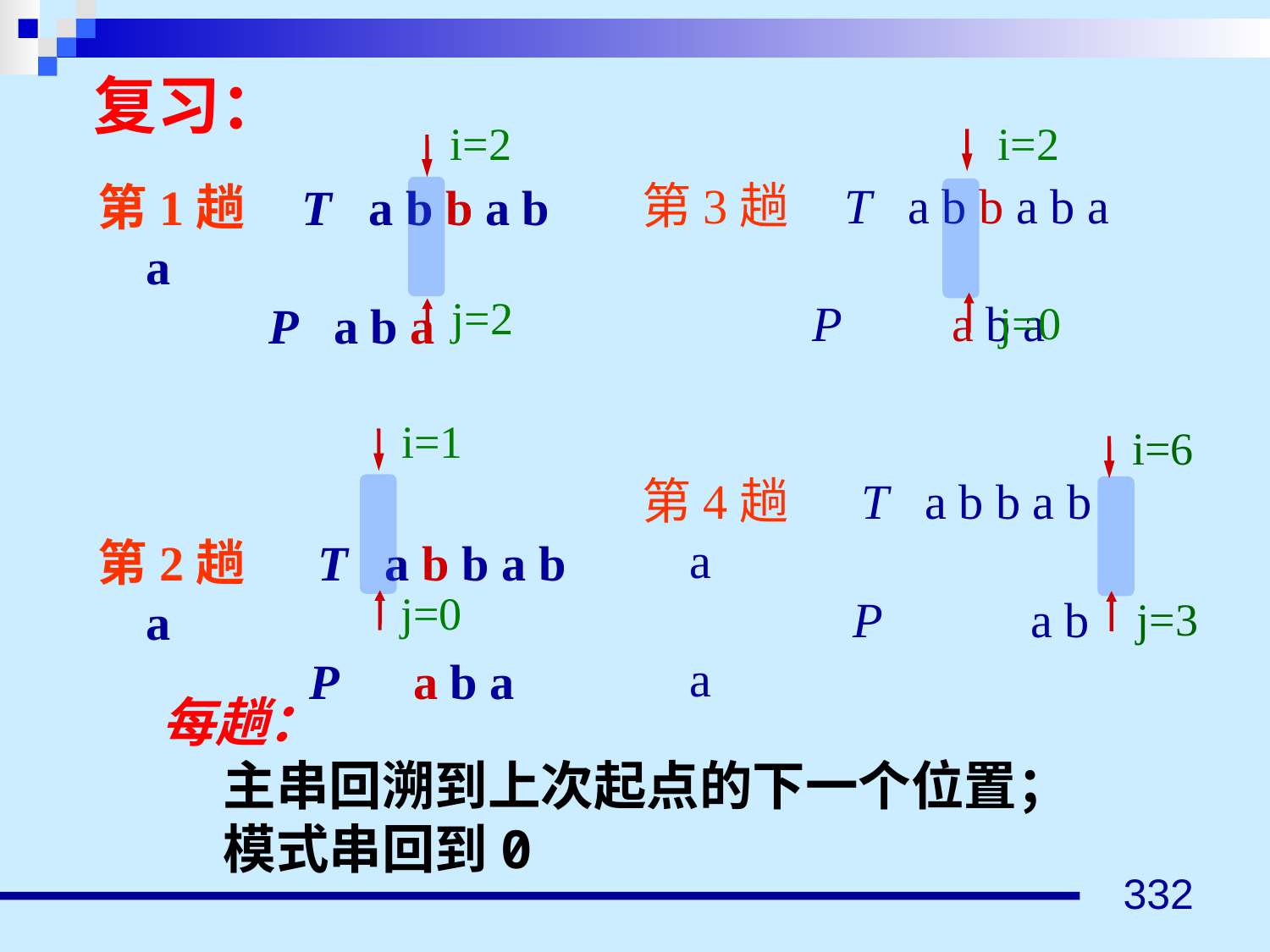

复习：
i=2
j=2
i=2
j=0

第3趟    T   a b b a b a
	          P         a b a

第4趟	   T   a b b a b a
		   P            a b a
第1趟    T   a b b a b a
	          P   a b a

第2趟	   T   a b b a b a
		   P      a b a
i=1
j=0
i=6
j=3

每趟：
    主串回溯到上次起点的下一个位置；
    模式串回到0
332